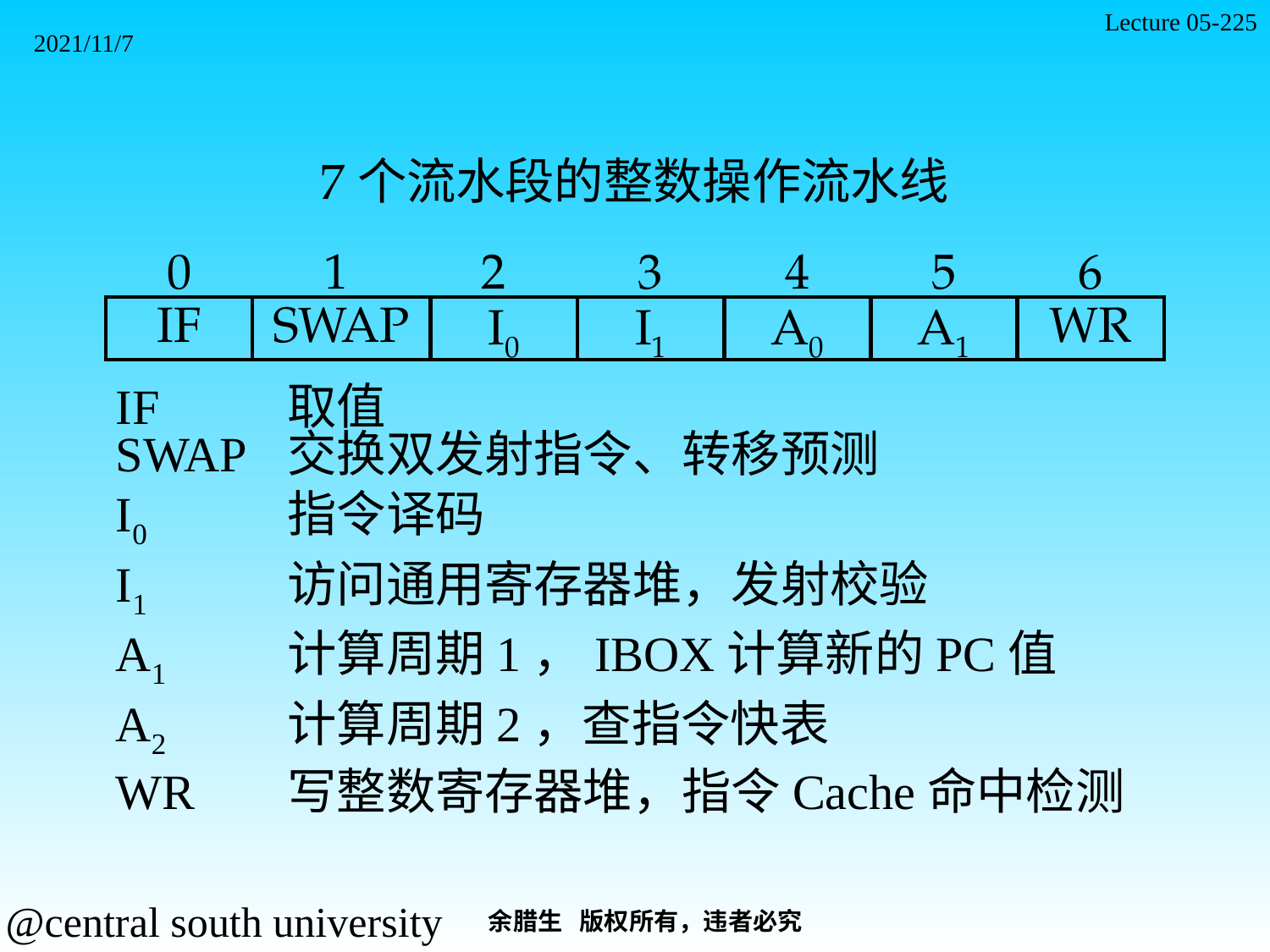

Lecture 05-225
2021/11/7
7个流水段的整数操作流水线
0
1
2
3
4
5
6
IF
SWAP
I0
I1
A0
A1
WR
IF	取值
SWAP	交换双发射指令、转移预测
I0	指令译码
I1	访问通用寄存器堆，发射校验
A1	计算周期1，IBOX计算新的PC值
A2	计算周期2，查指令快表
WR	写整数寄存器堆，指令Cache命中检测
余腊生   版权所有，违者必究